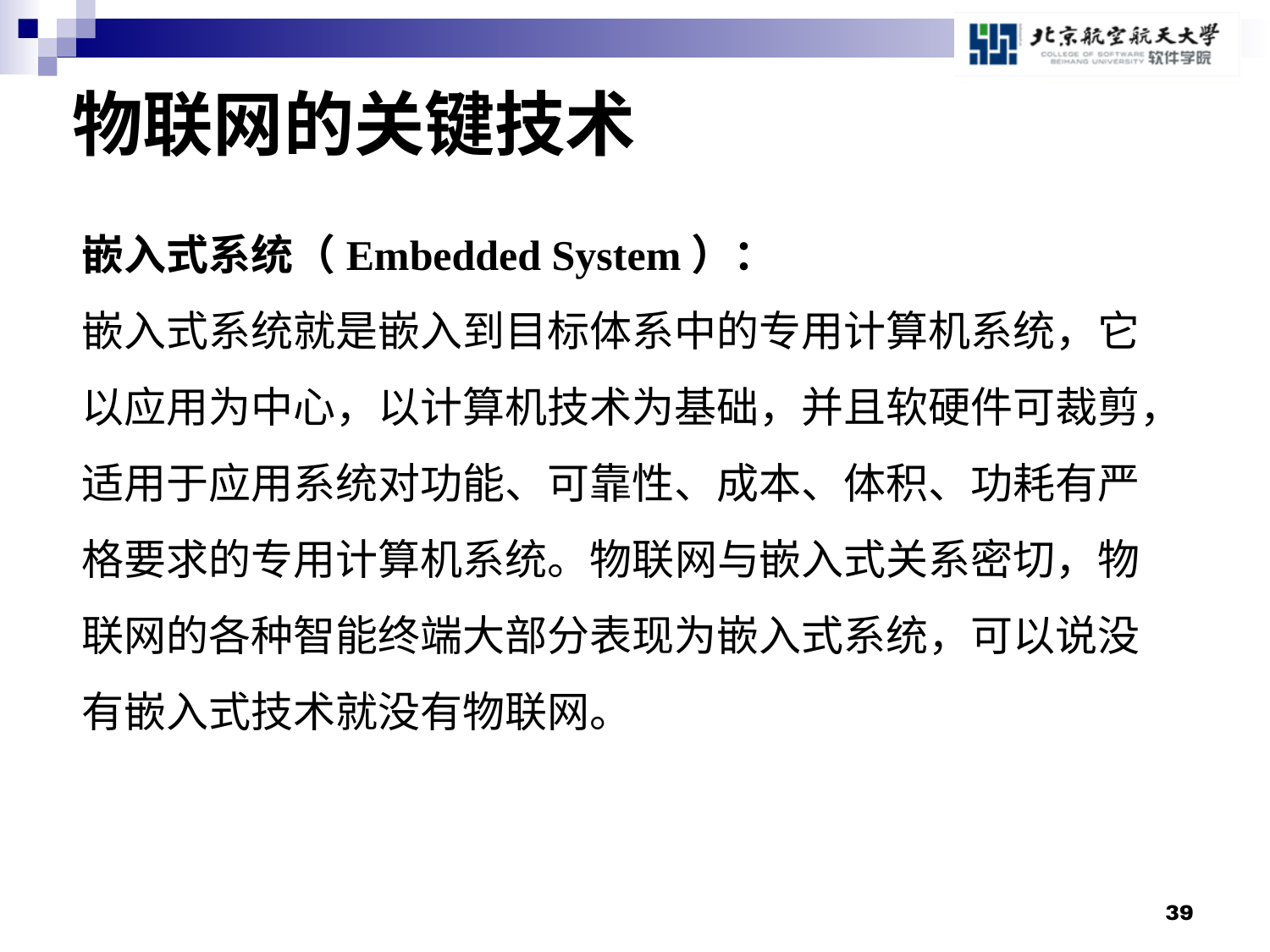

# 物联网的关键技术
嵌入式系统（Embedded System）：
嵌入式系统就是嵌入到目标体系中的专用计算机系统，它以应用为中心，以计算机技术为基础，并且软硬件可裁剪，适用于应用系统对功能、可靠性、成本、体积、功耗有严格要求的专用计算机系统。物联网与嵌入式关系密切，物联网的各种智能终端大部分表现为嵌入式系统，可以说没有嵌入式技术就没有物联网。
39